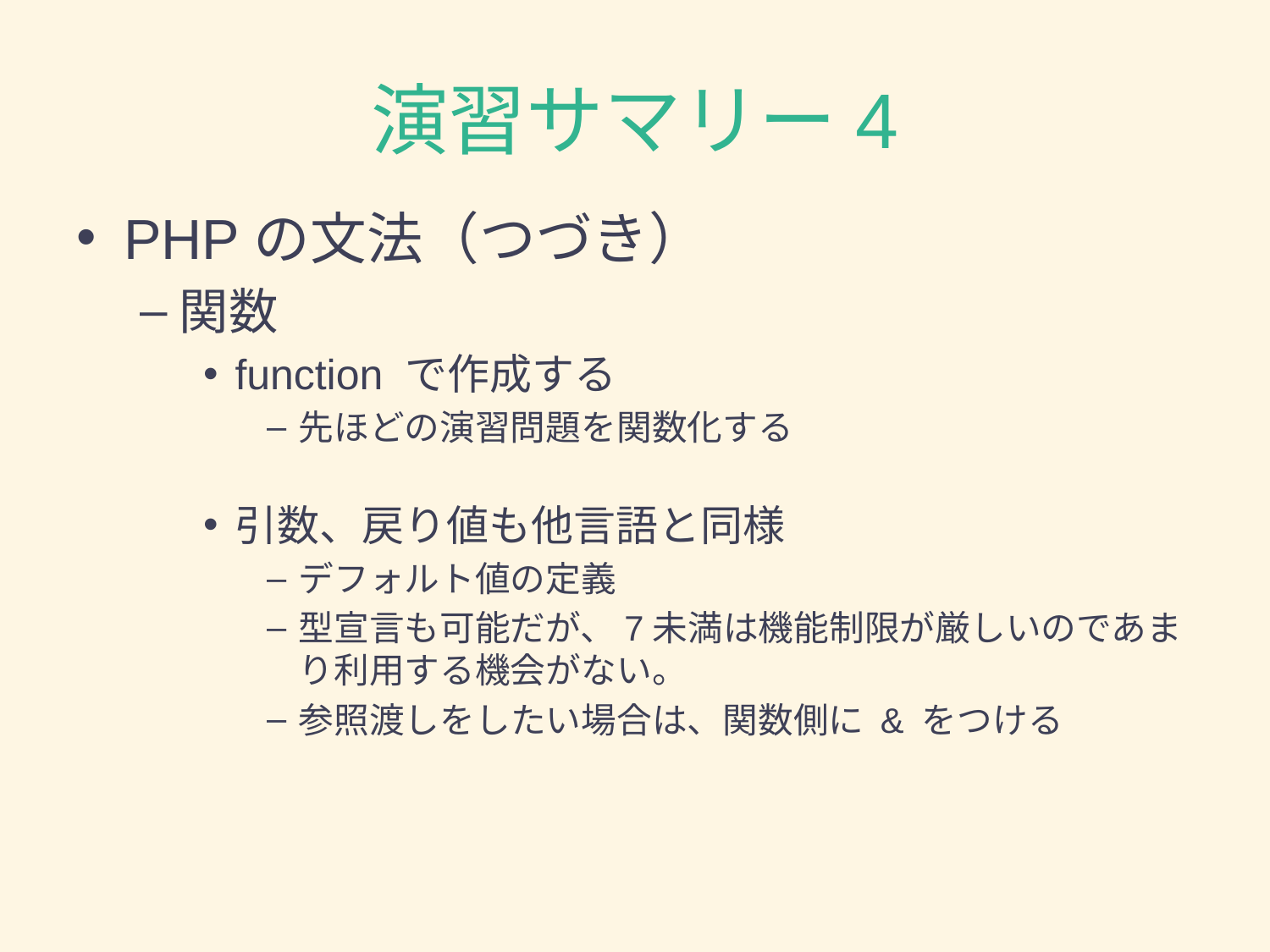

# 演習サマリー4
PHPの文法（つづき）
関数
function で作成する
先ほどの演習問題を関数化する
引数、戻り値も他言語と同様
デフォルト値の定義
型宣言も可能だが、7未満は機能制限が厳しいのであまり利用する機会がない。
参照渡しをしたい場合は、関数側に & をつける